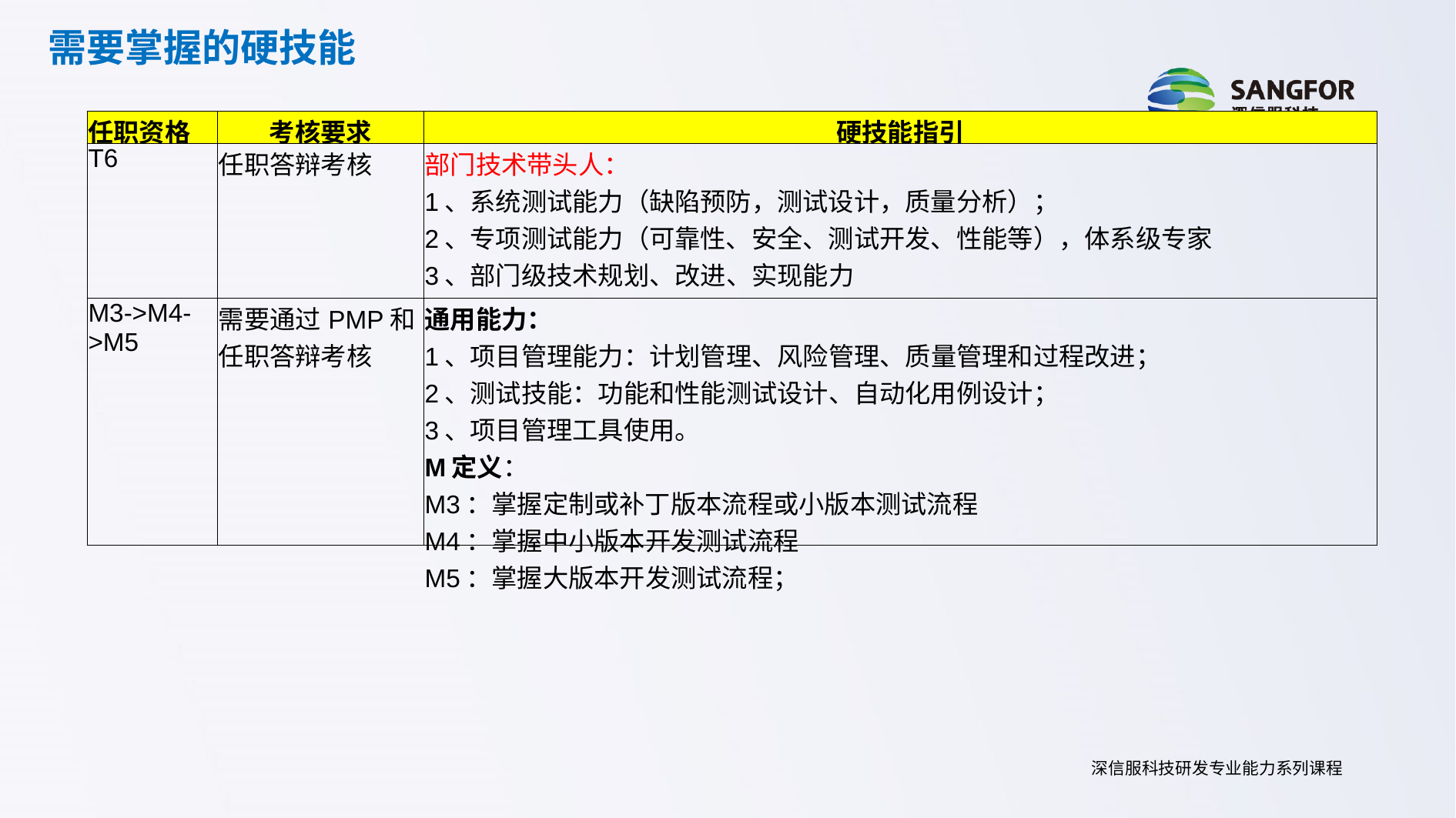

需要掌握的硬技能
| 任职资格 | 考核要求 | 硬技能指引 |
| --- | --- | --- |
| T6 | 任职答辩考核 | 部门技术带头人： 1、系统测试能力（缺陷预防，测试设计，质量分析）； 2、专项测试能力（可靠性、安全、测试开发、性能等），体系级专家 3、部门级技术规划、改进、实现能力 |
| M3->M4->M5 | 需要通过PMP和任职答辩考核 | 通用能力： 1、项目管理能力：计划管理、风险管理、质量管理和过程改进； 2、测试技能：功能和性能测试设计、自动化用例设计； 3、项目管理工具使用。 M定义： M3：掌握定制或补丁版本流程或小版本测试流程 M4：掌握中小版本开发测试流程 M5：掌握大版本开发测试流程； |